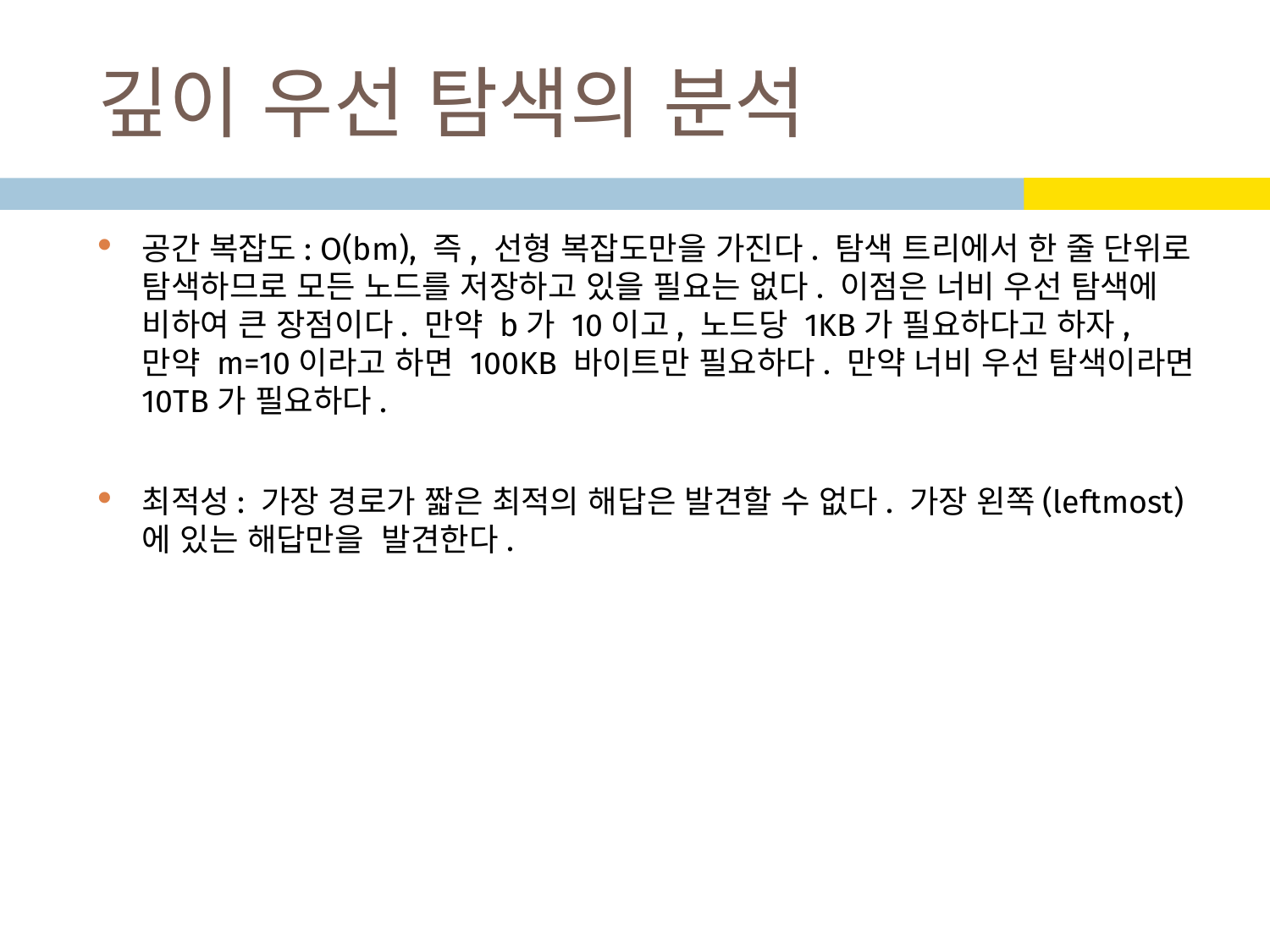

# 깊이 우선 탐색의 분석
공간 복잡도: O(bm), 즉, 선형 복잡도만을 가진다. 탐색 트리에서 한 줄 단위로 탐색하므로 모든 노드를 저장하고 있을 필요는 없다. 이점은 너비 우선 탐색에 비하여 큰 장점이다. 만약 b가 10이고, 노드당 1KB가 필요하다고 하자, 만약 m=10이라고 하면 100KB 바이트만 필요하다. 만약 너비 우선 탐색이라면 10TB가 필요하다.

최적성: 가장 경로가 짧은 최적의 해답은 발견할 수 없다. 가장 왼쪽(leftmost)에 있는 해답만을  발견한다.